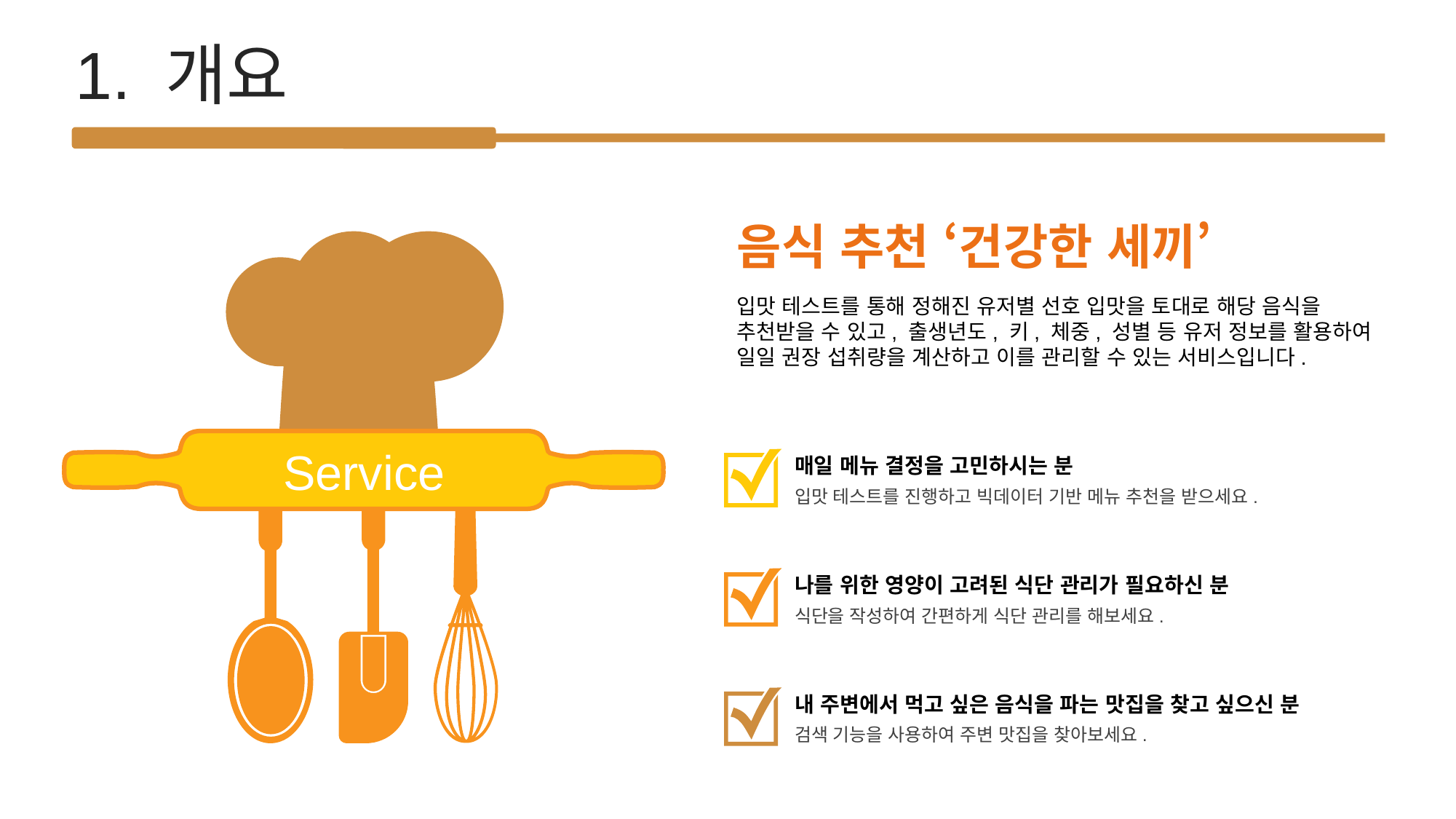

1. 개요
음식 추천 ‘건강한 세끼’
입맛 테스트를 통해 정해진 유저별 선호 입맛을 토대로 해당 음식을 추천받을 수 있고, 출생년도, 키, 체중, 성별 등 유저 정보를 활용하여 일일 권장 섭취량을 계산하고 이를 관리할 수 있는 서비스입니다.

Service
매일 메뉴 결정을 고민하시는 분
입맛 테스트를 진행하고 빅데이터 기반 메뉴 추천을 받으세요.

나를 위한 영양이 고려된 식단 관리가 필요하신 분
식단을 작성하여 간편하게 식단 관리를 해보세요.

내 주변에서 먹고 싶은 음식을 파는 맛집을 찾고 싶으신 분
검색 기능을 사용하여 주변 맛집을 찾아보세요.